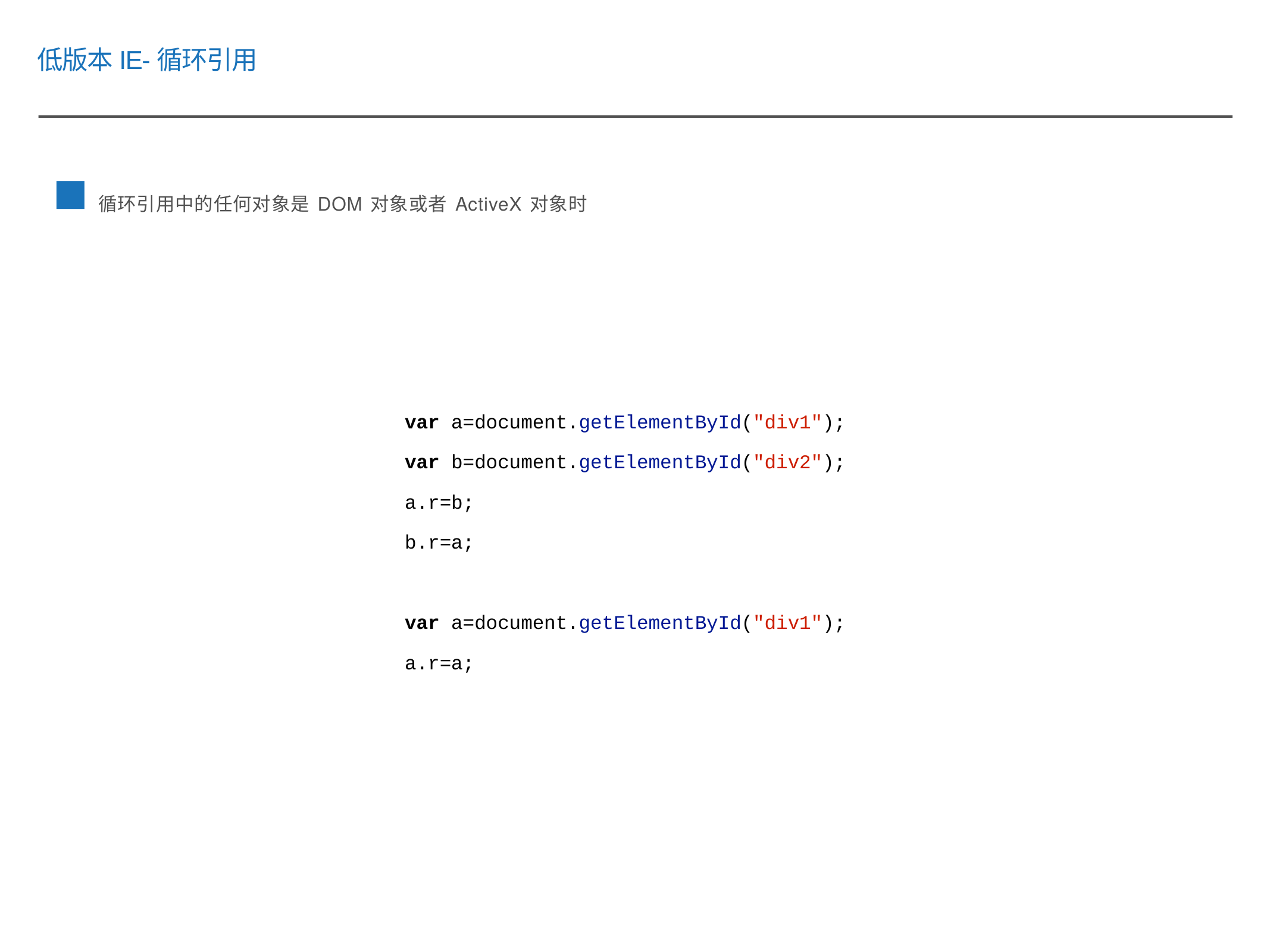

低版本IE-循环引用
循环引用中的任何对象是DOM对象或者ActiveX对象时

var a=document.getElementById("div1");
var b=document.getElementById("div2");
a.r=b;
b.r=a;

var a=document.getElementById("div1");
a.r=a;